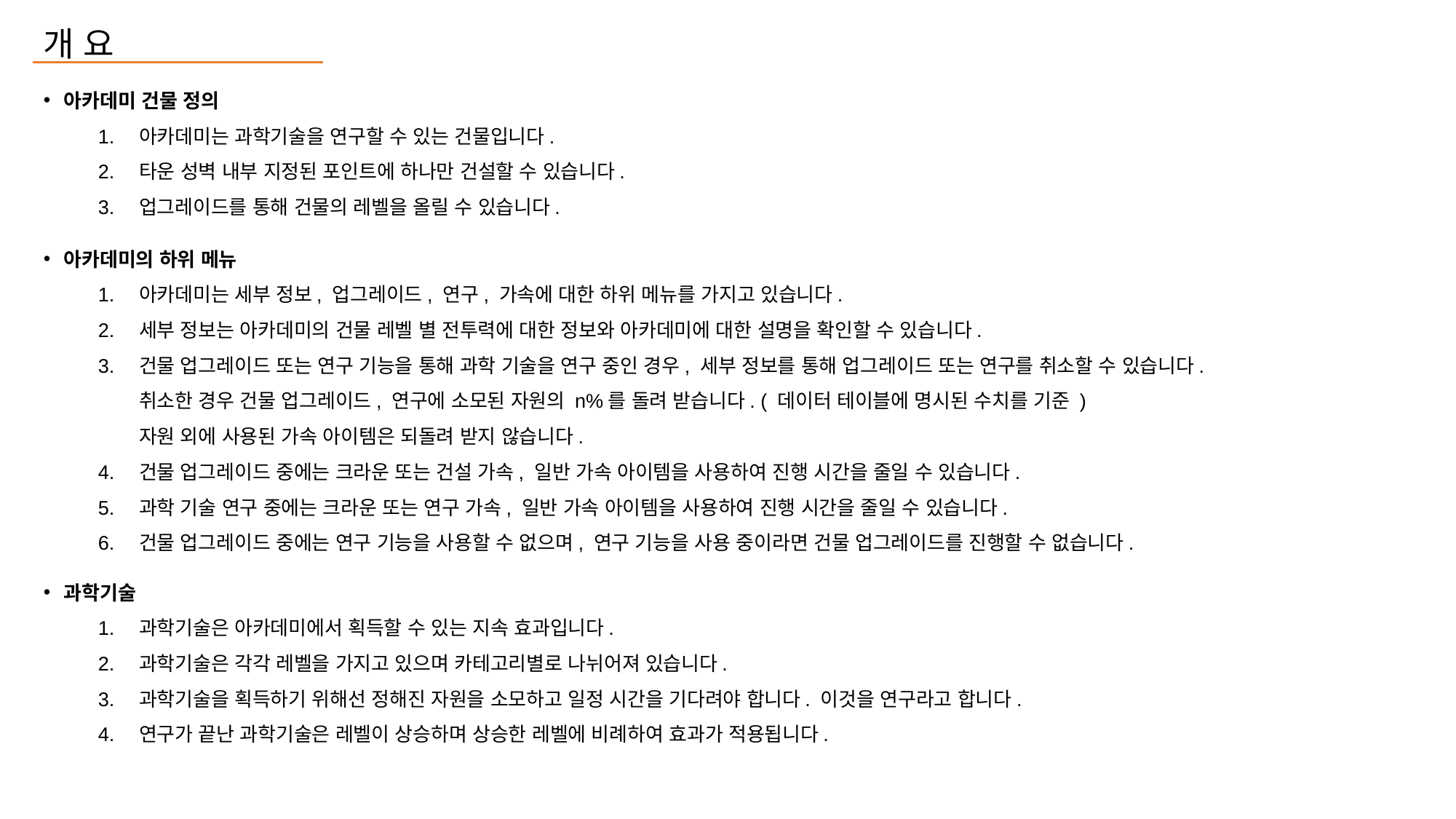

개 요
아카데미 건물 정의
아카데미는 과학기술을 연구할 수 있는 건물입니다.
타운 성벽 내부 지정된 포인트에 하나만 건설할 수 있습니다.
업그레이드를 통해 건물의 레벨을 올릴 수 있습니다.
아카데미의 하위 메뉴
아카데미는 세부 정보, 업그레이드, 연구, 가속에 대한 하위 메뉴를 가지고 있습니다.
세부 정보는 아카데미의 건물 레벨 별 전투력에 대한 정보와 아카데미에 대한 설명을 확인할 수 있습니다.
건물 업그레이드 또는 연구 기능을 통해 과학 기술을 연구 중인 경우, 세부 정보를 통해 업그레이드 또는 연구를 취소할 수 있습니다.
취소한 경우 건물 업그레이드, 연구에 소모된 자원의 n%를 돌려 받습니다. ( 데이터 테이블에 명시된 수치를 기준 )
자원 외에 사용된 가속 아이템은 되돌려 받지 않습니다.
건물 업그레이드 중에는 크라운 또는 건설 가속, 일반 가속 아이템을 사용하여 진행 시간을 줄일 수 있습니다.
과학 기술 연구 중에는 크라운 또는 연구 가속, 일반 가속 아이템을 사용하여 진행 시간을 줄일 수 있습니다.
건물 업그레이드 중에는 연구 기능을 사용할 수 없으며, 연구 기능을 사용 중이라면 건물 업그레이드를 진행할 수 없습니다.
과학기술
과학기술은 아카데미에서 획득할 수 있는 지속 효과입니다.
과학기술은 각각 레벨을 가지고 있으며 카테고리별로 나뉘어져 있습니다.
과학기술을 획득하기 위해선 정해진 자원을 소모하고 일정 시간을 기다려야 합니다. 이것을 연구라고 합니다.
연구가 끝난 과학기술은 레벨이 상승하며 상승한 레벨에 비례하여 효과가 적용됩니다.